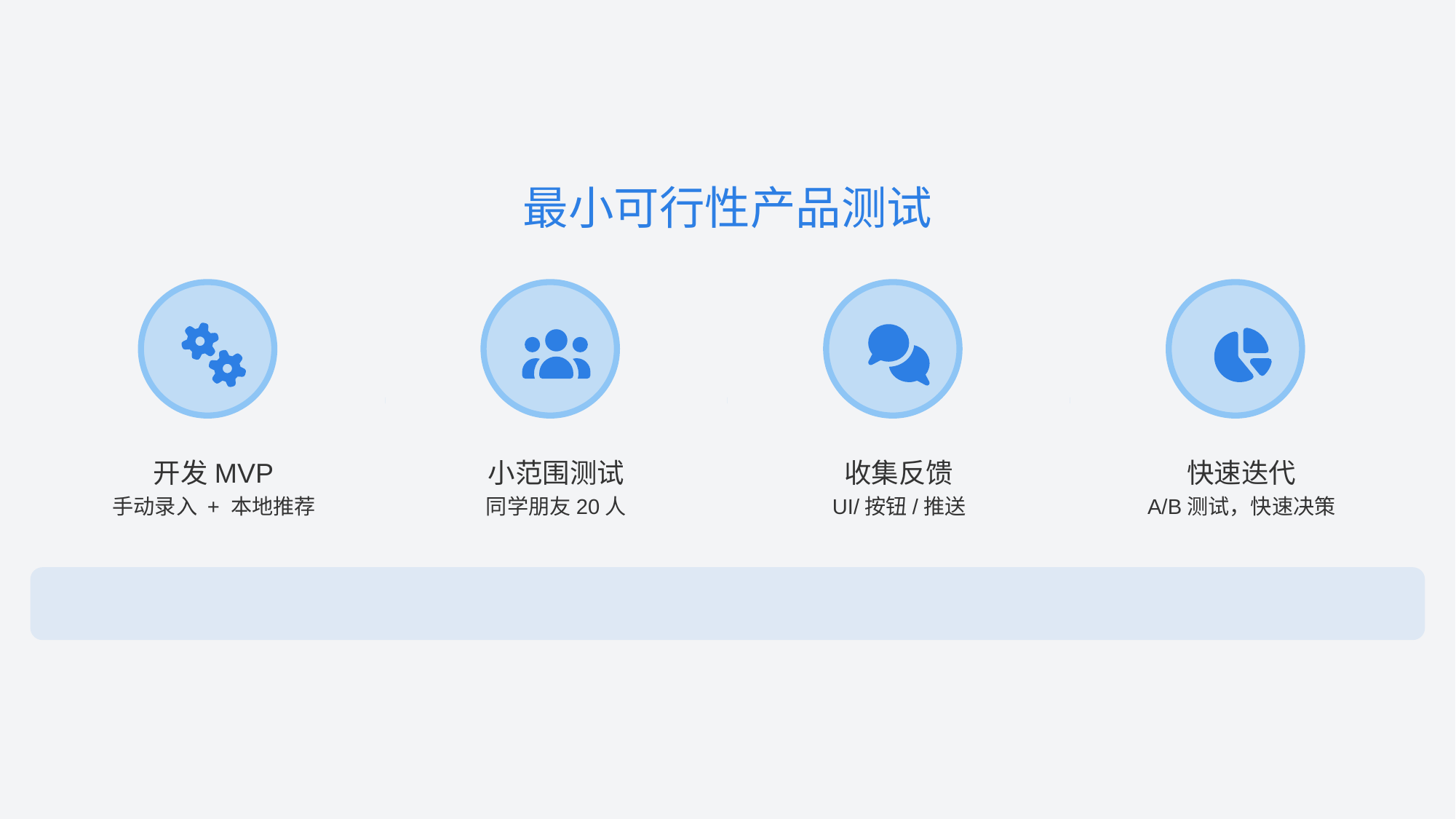

最小可行性产品测试

开发MVP
小范围测试
收集反馈
快速迭代
手动录入 + 本地推荐
同学朋友20人
UI/按钮/推送
A/B测试，快速决策